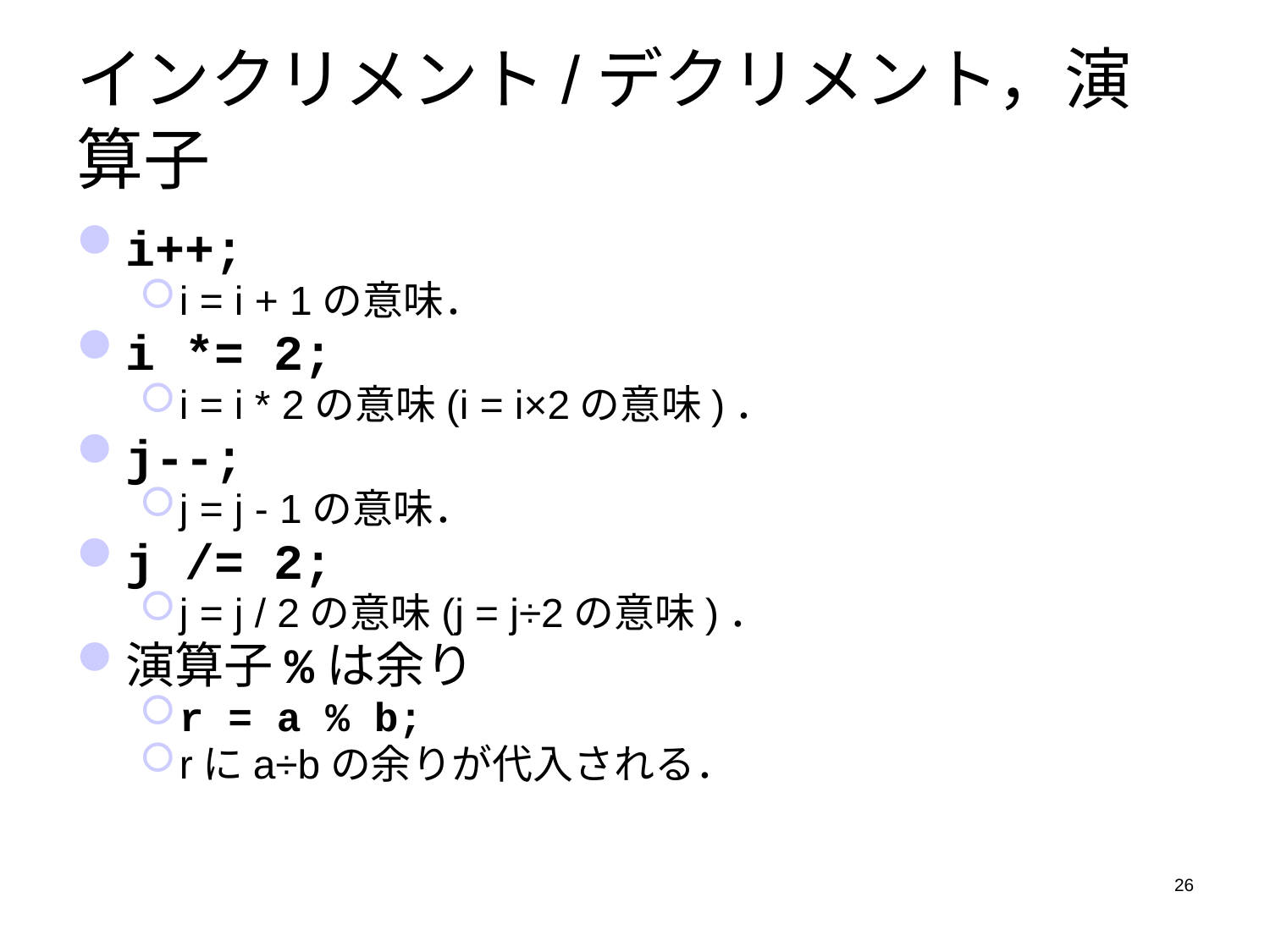

# インクリメント/デクリメント，演算子
i++;
i = i + 1の意味．
i *= 2;
i = i * 2の意味(i = i×2の意味)．
j--;
j = j - 1の意味．
j /= 2;
j = j / 2の意味(j = j÷2の意味)．
演算子%は余り
r = a % b;
rにa÷bの余りが代入される．
26